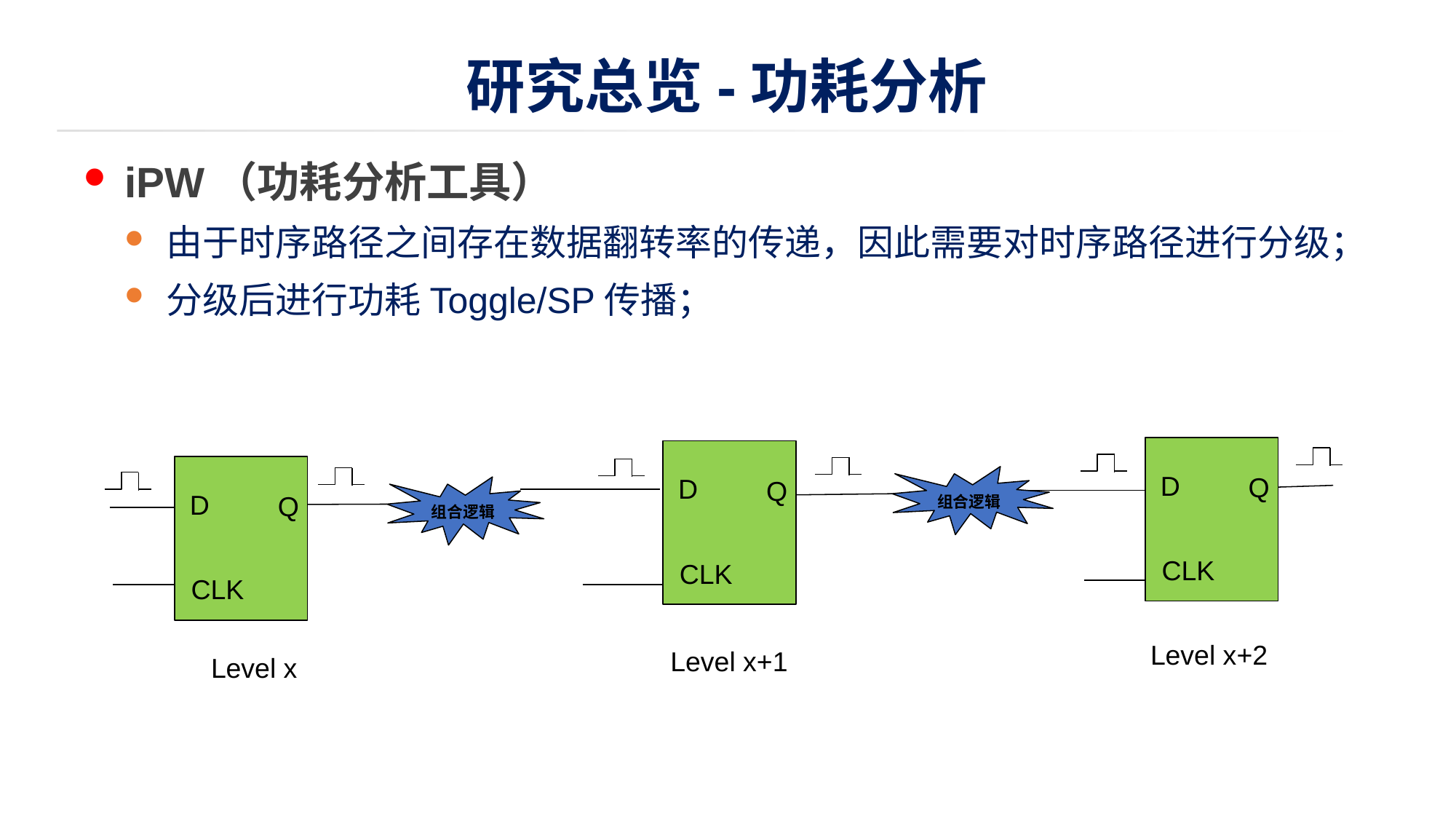

# 研究总览-功耗分析
iPW（功耗分析工具）
由于时序路径之间存在数据翻转率的传递，因此需要对时序路径进行分级；
分级后进行功耗Toggle/SP传播；

D
Q
CLK

D
Q
CLK

D
Q
CLK
组合逻辑
组合逻辑
Level x+2
Level x+1
Level x